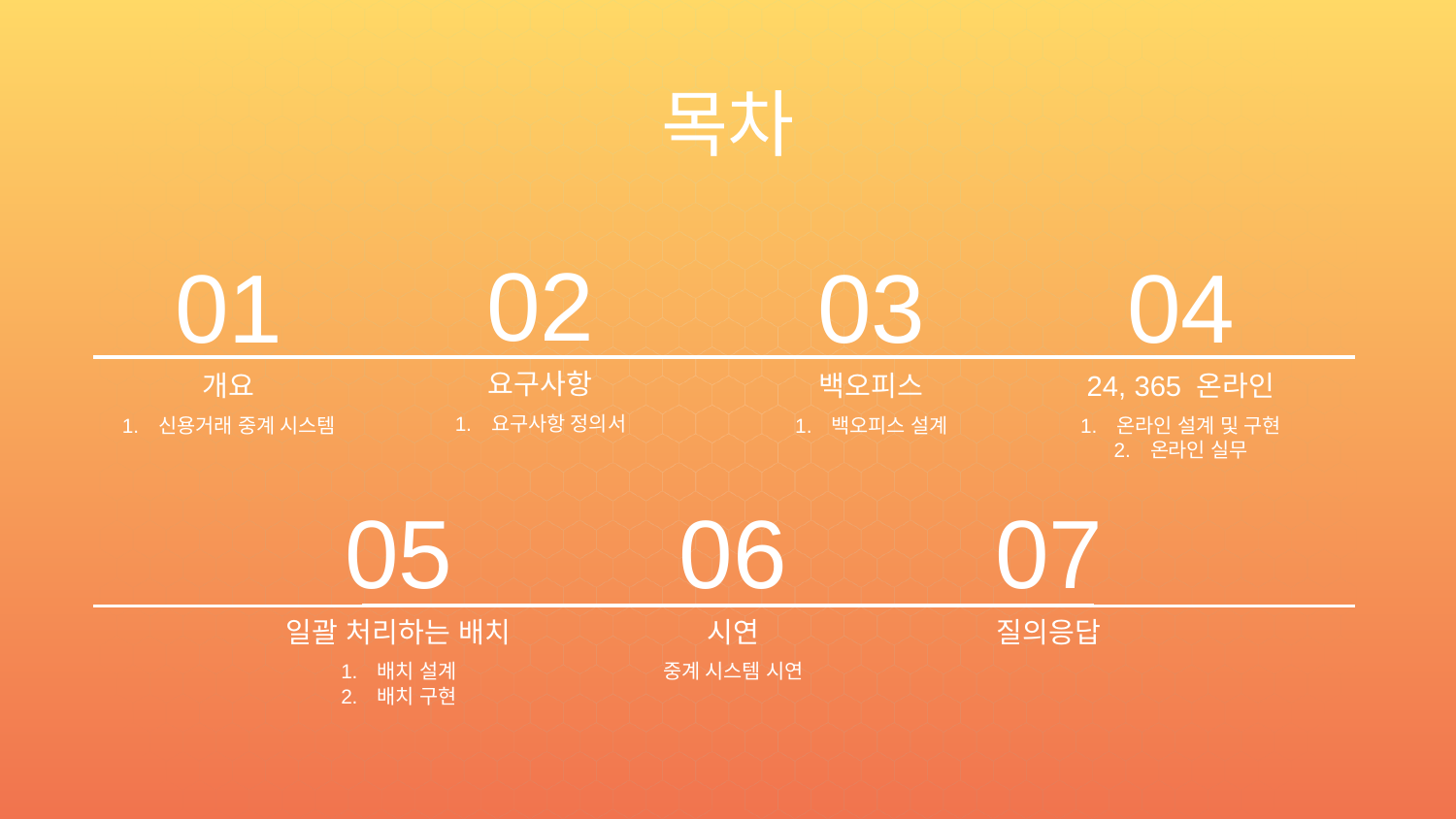

목차
02
01
03
04
요구사항
# 개요
백오피스
24, 365 온라인
요구사항 정의서

신용거래 중계 시스템
백오피스 설계
온라인 설계 및 구현
온라인 실무
05
06
07
일괄 처리하는 배치
시연
질의응답
배치 설계
배치 구현
중계 시스템 시연